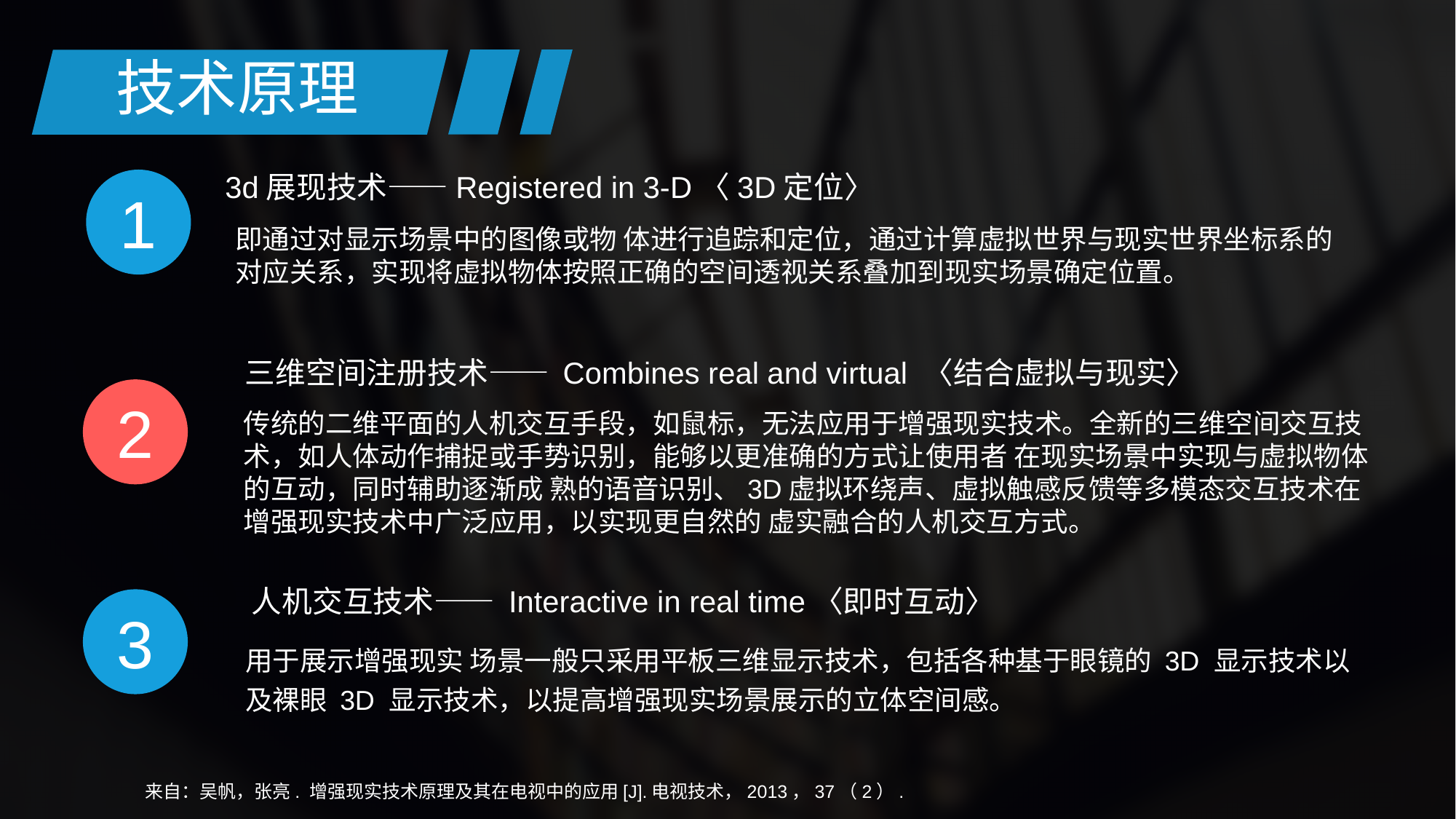

技术原理

3d展现技术——Registered in 3-D〈3D定位〉
1
即通过对显示场景中的图像或物 体进行追踪和定位，通过计算虚拟世界与现实世界坐标系的对应关系，实现将虚拟物体按照正确的空间透视关系叠加到现实场景确定位置。
三维空间注册技术—— Combines real and virtual 〈结合虚拟与现实〉
2
传统的二维平面的人机交互手段，如鼠标，无法应用于增强现实技术。全新的三维空间交互技术，如人体动作捕捉或手势识别，能够以更准确的方式让使用者 在现实场景中实现与虚拟物体的互动，同时辅助逐渐成 熟的语音识别、3D虚拟环绕声、虚拟触感反馈等多模态交互技术在增强现实技术中广泛应用，以实现更自然的 虚实融合的人机交互方式。
人机交互技术—— Interactive in real time〈即时互动〉

3
用于展示增强现实 场景一般只采用平板三维显示技术，包括各种基于眼镜的 3D 显示技术以及裸眼 3D 显示技术，以提高增强现实场景展示的立体空间感。
来自：吴帆，张亮. 增强现实技术原理及其在电视中的应用[J].电视技术，2013，37（2）.